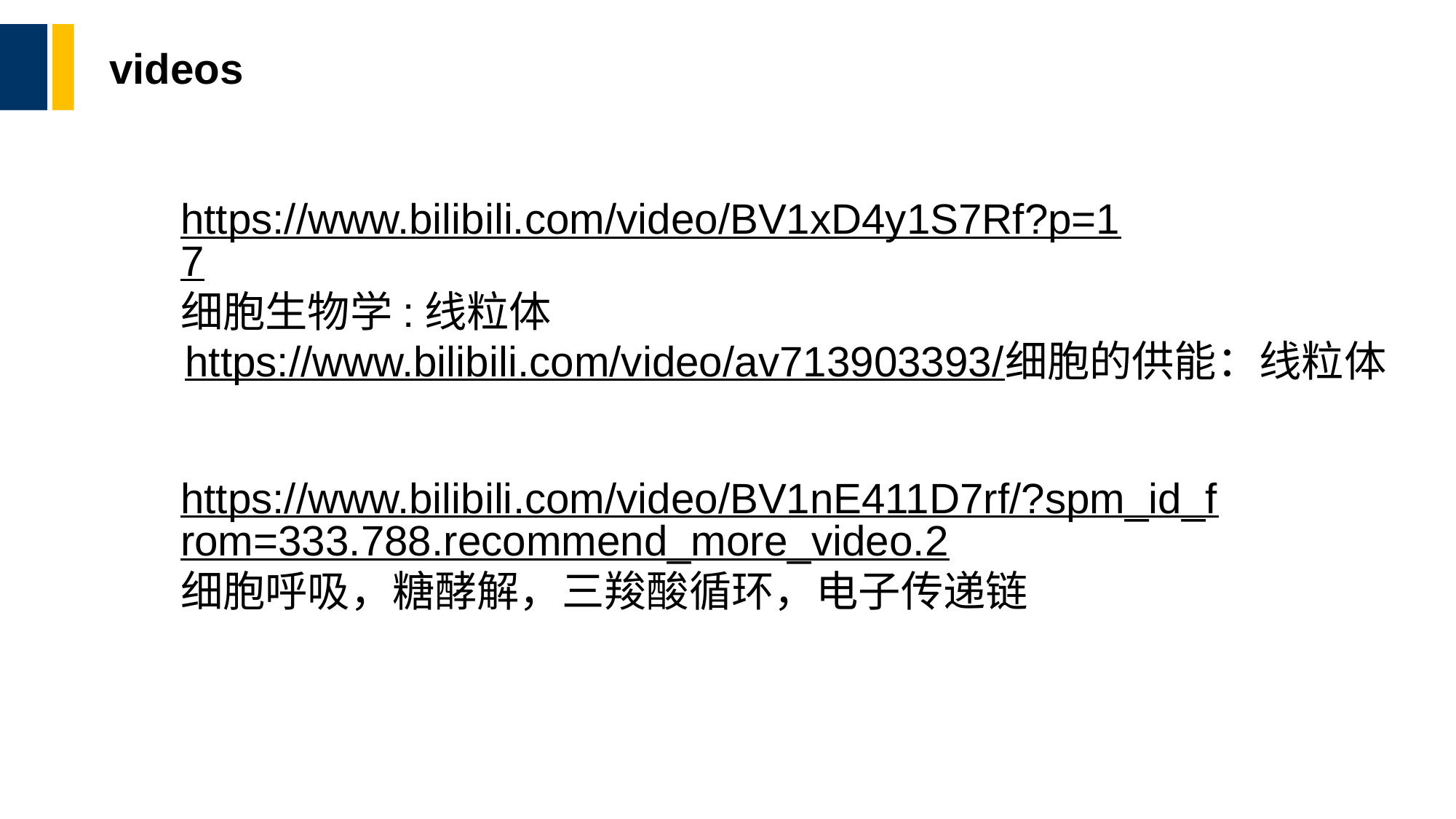

# videos
https://www.bilibili.com/video/BV1xD4y1S7Rf?p=17细胞生物学:线粒体

https://www.bilibili.com/video/av713903393/细胞的供能：线粒体

https://www.bilibili.com/video/BV1nE411D7rf/?spm_id_from=333.788.recommend_more_video.2细胞呼吸，糖酵解，三羧酸循环，电子传递链